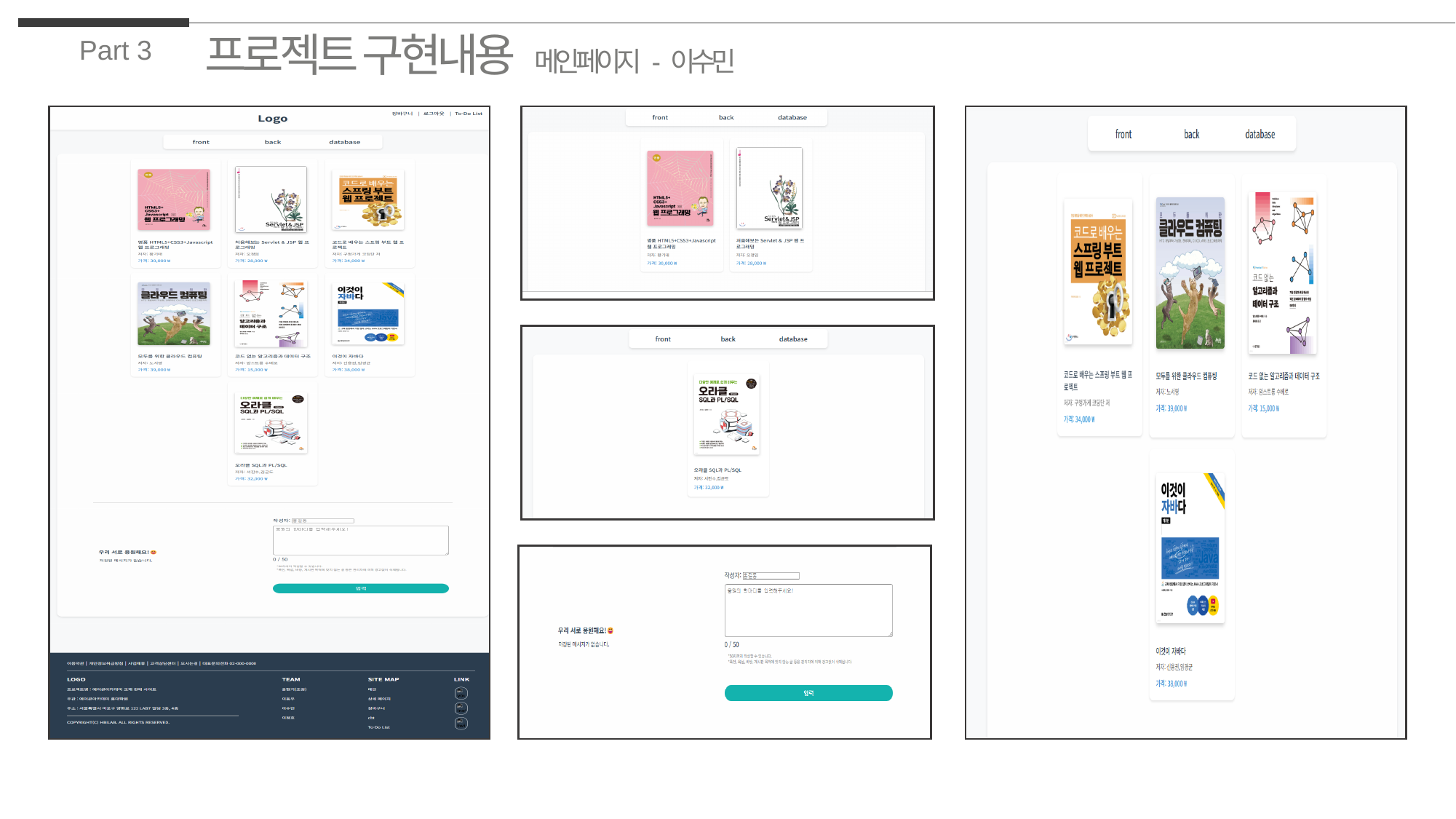

프로젝트 구현내용 메인페이지 - 이수민
Part 3